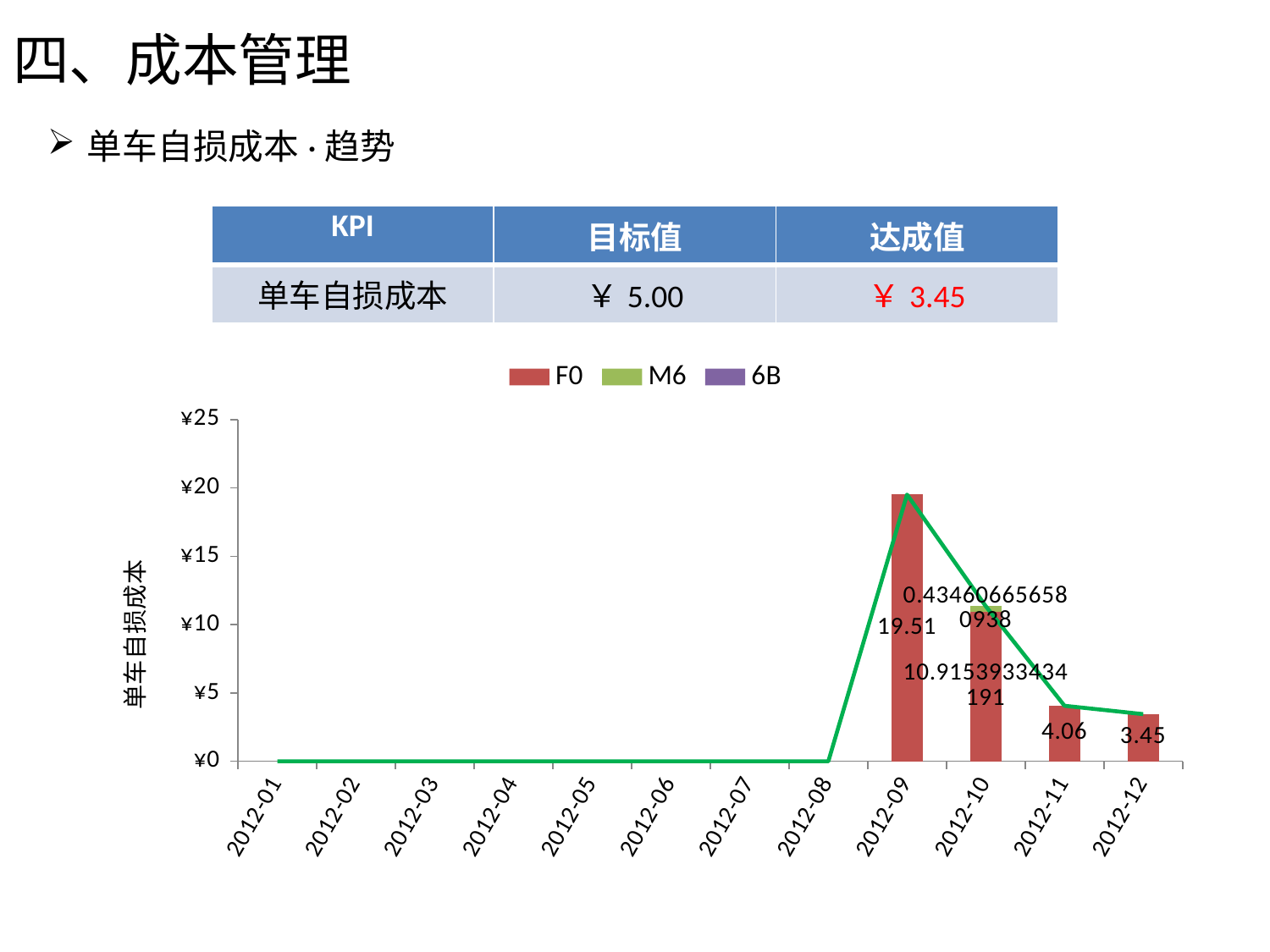

四、成本管理
单车自损成本·趋势
| KPI | 目标值 | 达成值 |
| --- | --- | --- |
| 单车自损成本 | ￥5.00 | ￥3.45 |

### Chart

| Category | F0 | M6 | 6B | 单车自损成本 |
|---|---|---|---|---|
| 40909 | None | None | None | 0.0 |
| 40940 | None | None | None | 0.0 |
| 40969 | None | None | None | 0.0 |
| 41000 | None | None | None | 0.0 |
| 41030 | None | None | None | 0.0 |
| 41061 | None | None | None | 0.0 |
| 41091 | None | None | None | 0.0 |
| 41122 | None | None | None | 0.0 |
| 41153 | 19.51 | None | None | 19.51 |
| 41183 | 10.915393343419062 | 0.43460665658093794 | None | 11.35 |
| 41214 | 4.06 | None | None | 4.06 |
| 41244 | 3.45 | None | None | 3.45 |